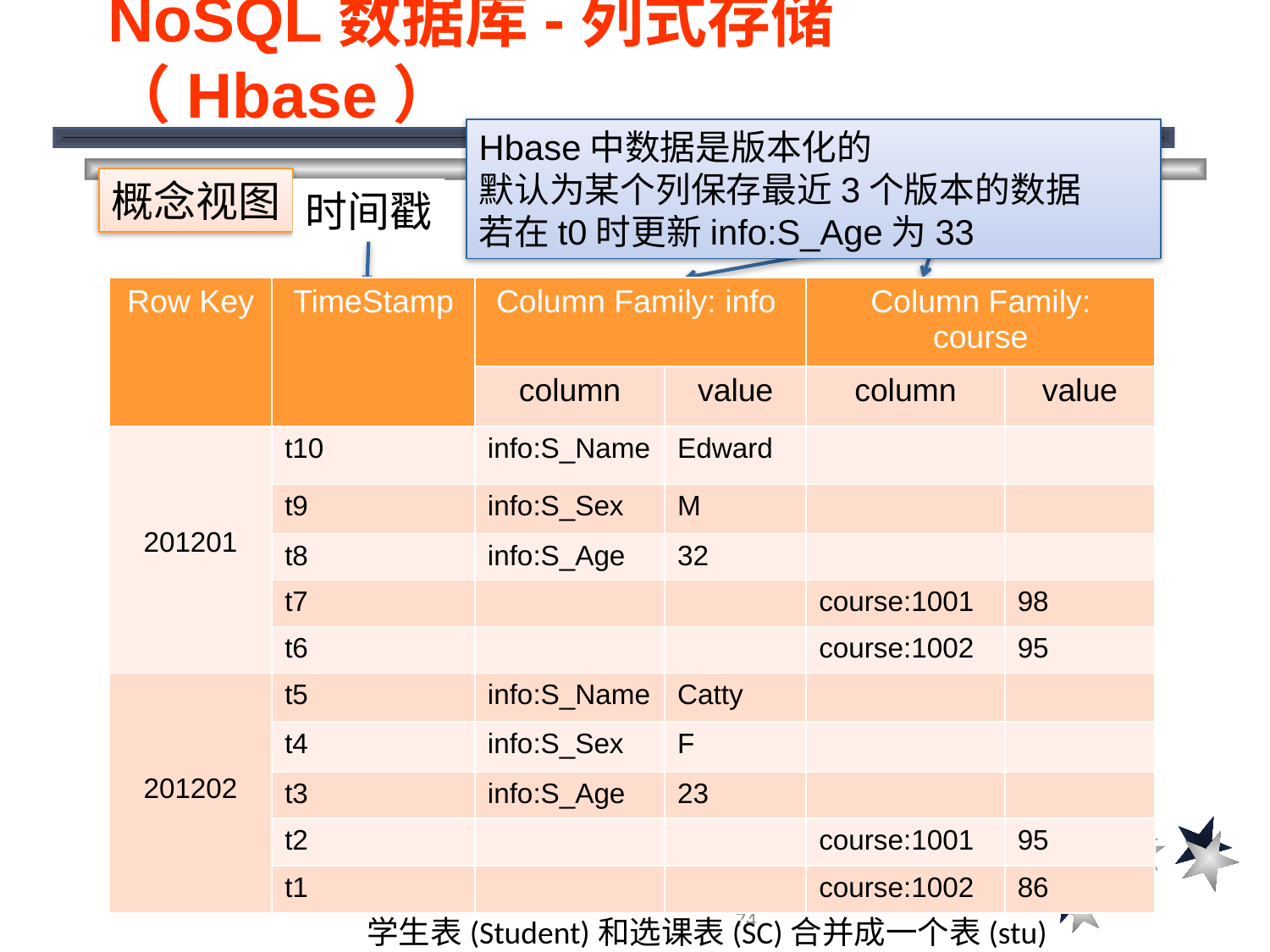

# NoSQL数据库-列式存储（Hbase）
Hbase中数据是版本化的
默认为某个列保存最近3个版本的数据
若在t0时更新info:S_Age为33
概念视图
列族
时间戳

| Row Key | TimeStamp | Column Family: info |  | Column Family: course |  |
| --- | --- | --- | --- | --- | --- |
|  |  | column | value | column | value |
| 201201 | t10 | info:S\_Name | Edward |  |  |
|  | t9 | info:S\_Sex | M |  |  |
|  | t8 | info:S\_Age | 32 |  |  |
|  | t7 |  |  | course:1001 | 98 |
|  | t6 |  |  | course:1002 | 95 |
| 201202 | t5 | info:S\_Name | Catty |  |  |
|  | t4 | info:S\_Sex | F |  |  |
|  | t3 | info:S\_Age | 23 |  |  |
|  | t2 |  |  | course:1001 | 95 |
|  | t1 |  |  | course:1002 | 86 |
74
学生表(Student)和选课表(SC)合并成一个表(stu)
学生表(Student)和选课表(SC)合并成一个表(stu)